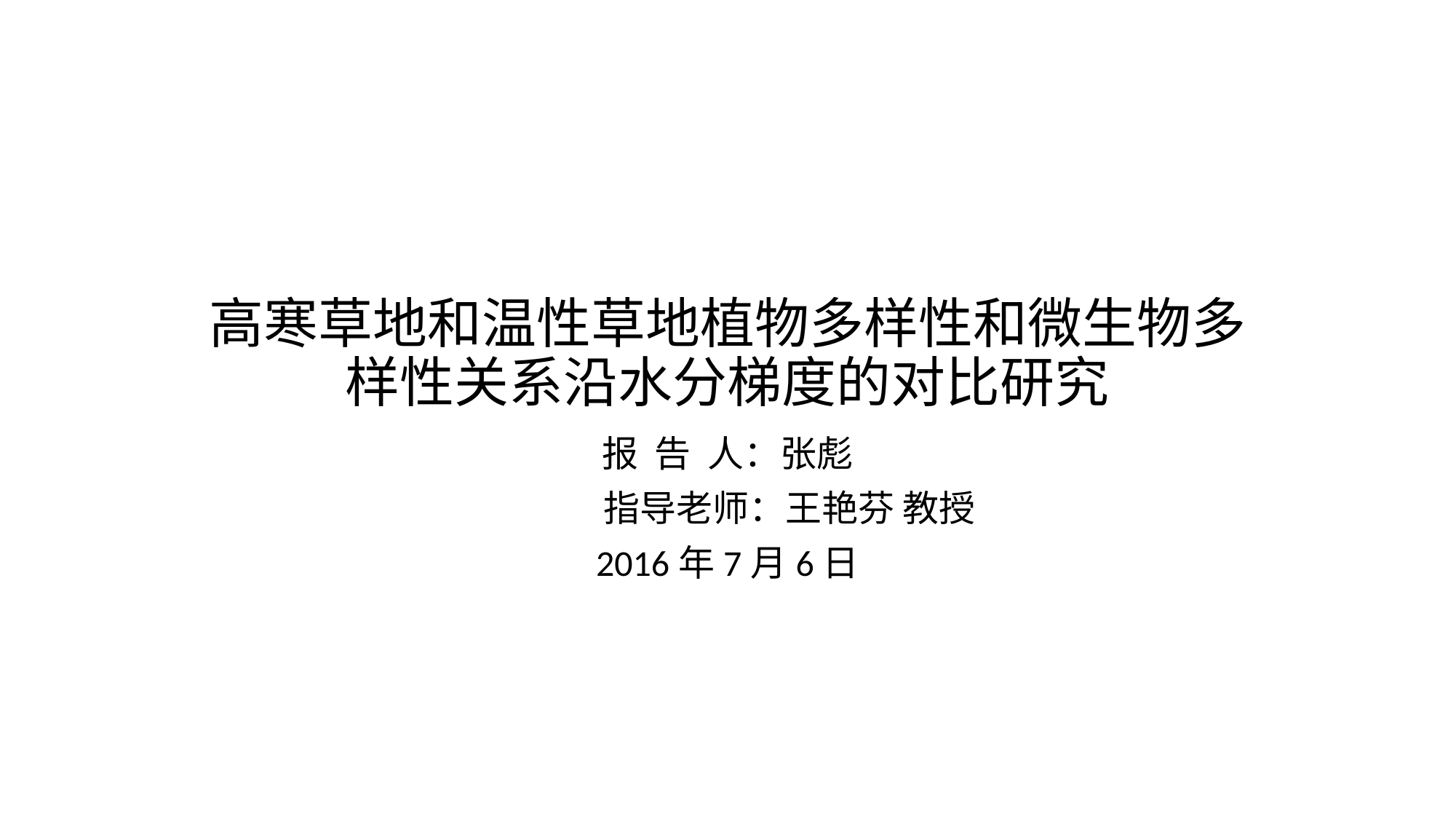

# 高寒草地和温性草地植物多样性和微生物多样性关系沿水分梯度的对比研究
报  告  人：张彪
              指导老师：王艳芬 教授
2016年7月6日